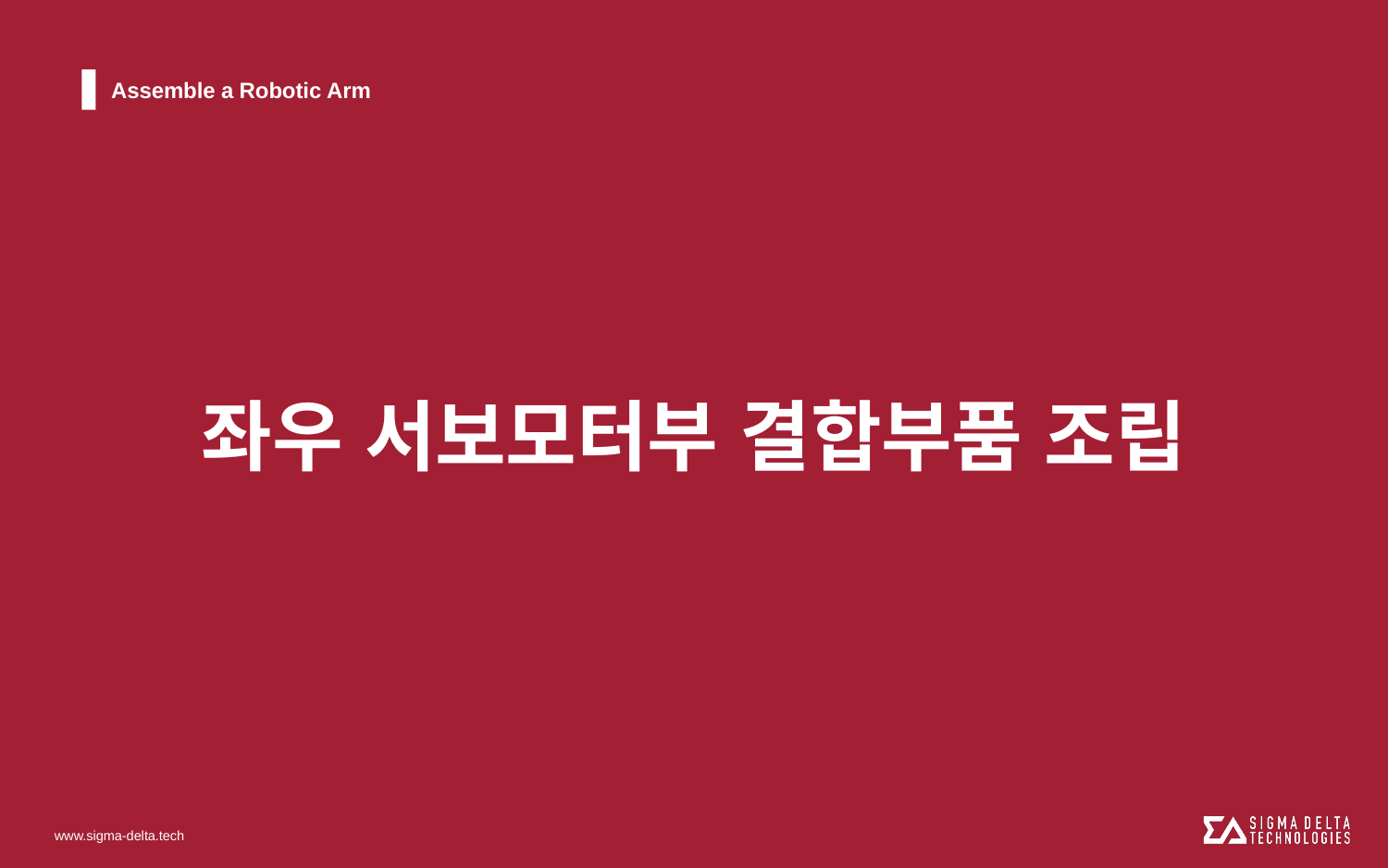

# Assemble a Robotic Arm
좌우 서보모터부 결합부품 조립